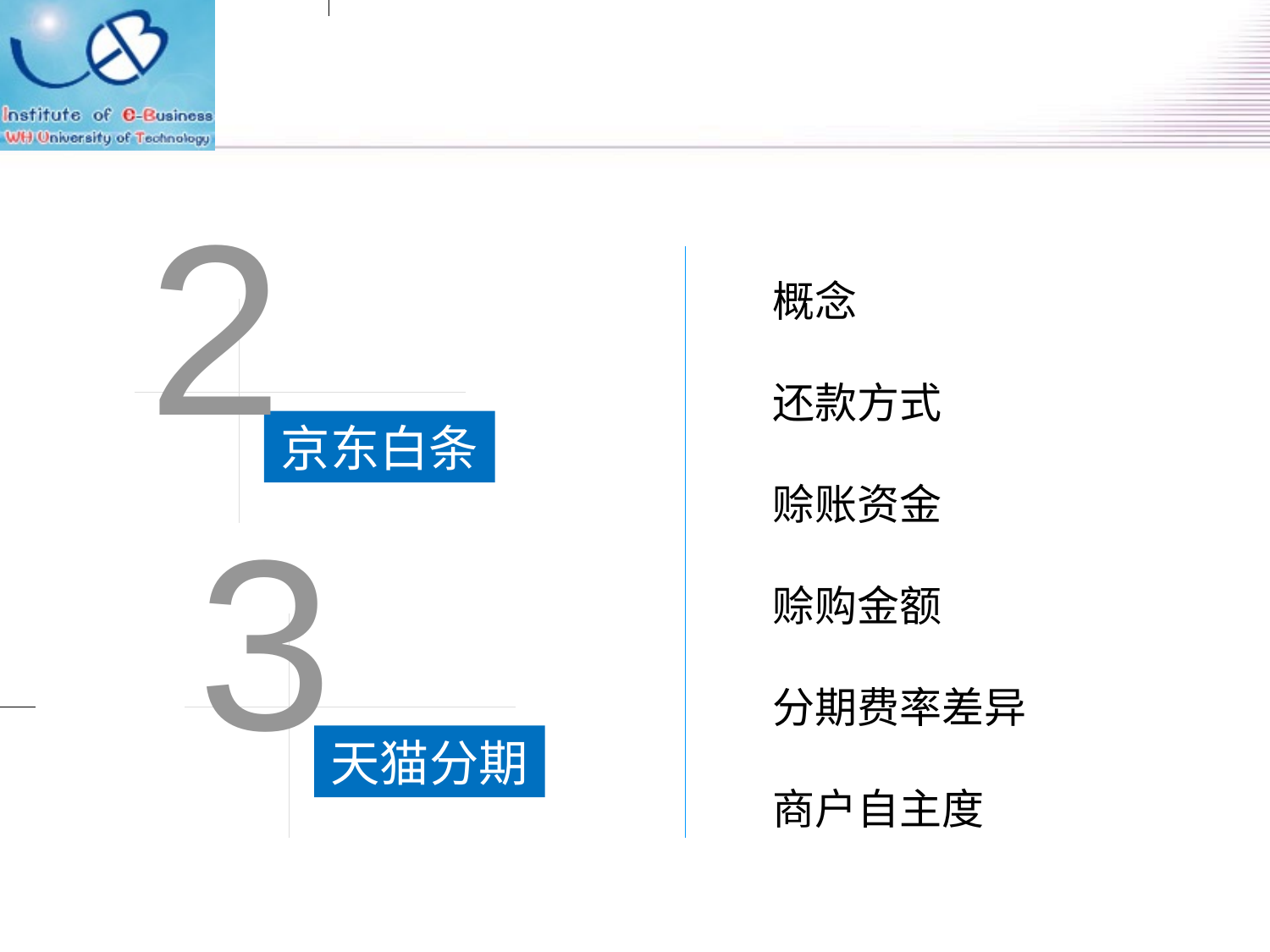

2
概念
还款方式
赊账资金
赊购金额
分期费率差异
商户自主度
京东白条
3
天猫分期